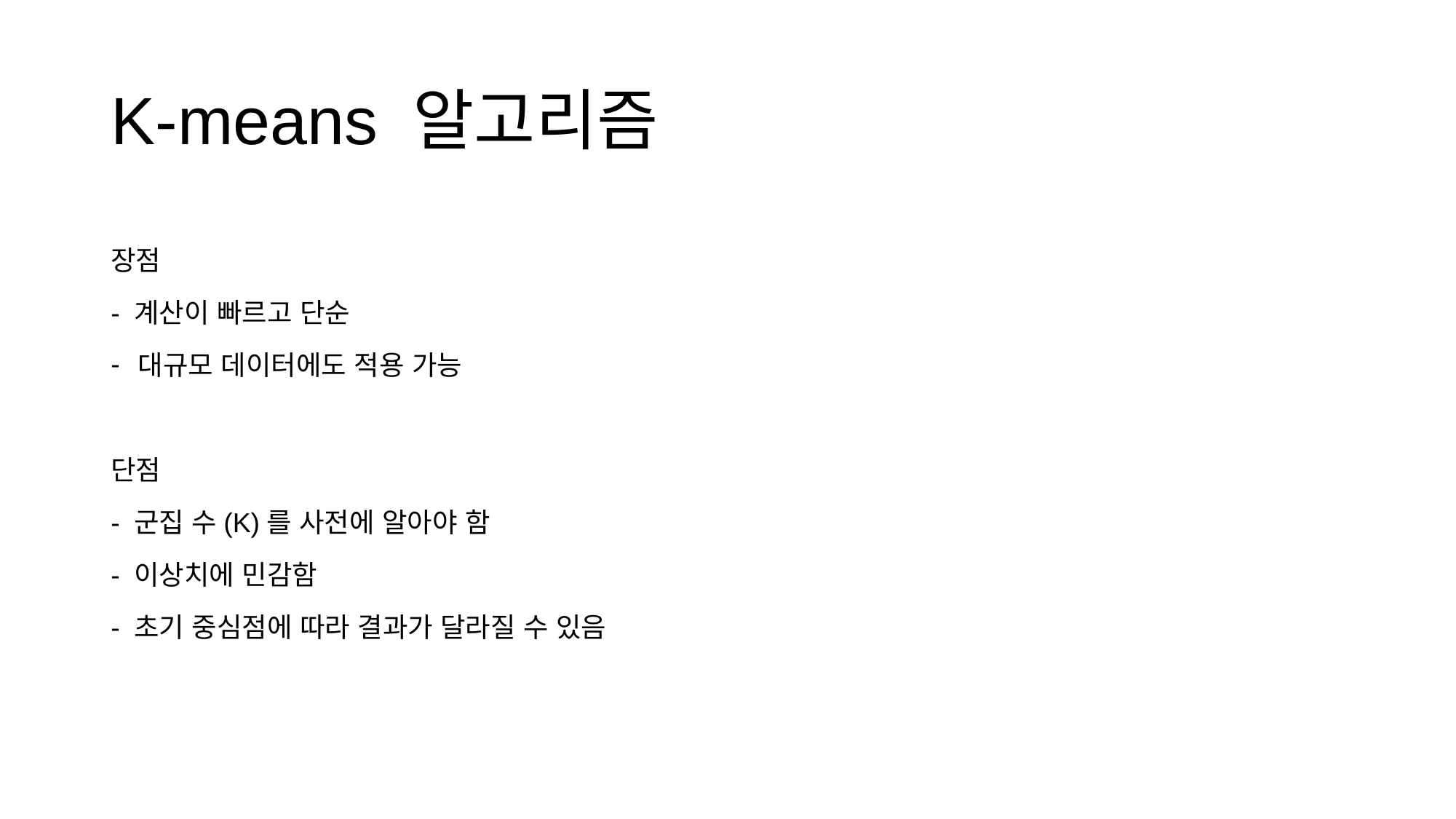

# K-means 알고리즘
장점
- 계산이 빠르고 단순
대규모 데이터에도 적용 가능

단점
- 군집 수(K)를 사전에 알아야 함
- 이상치에 민감함
- 초기 중심점에 따라 결과가 달라질 수 있음